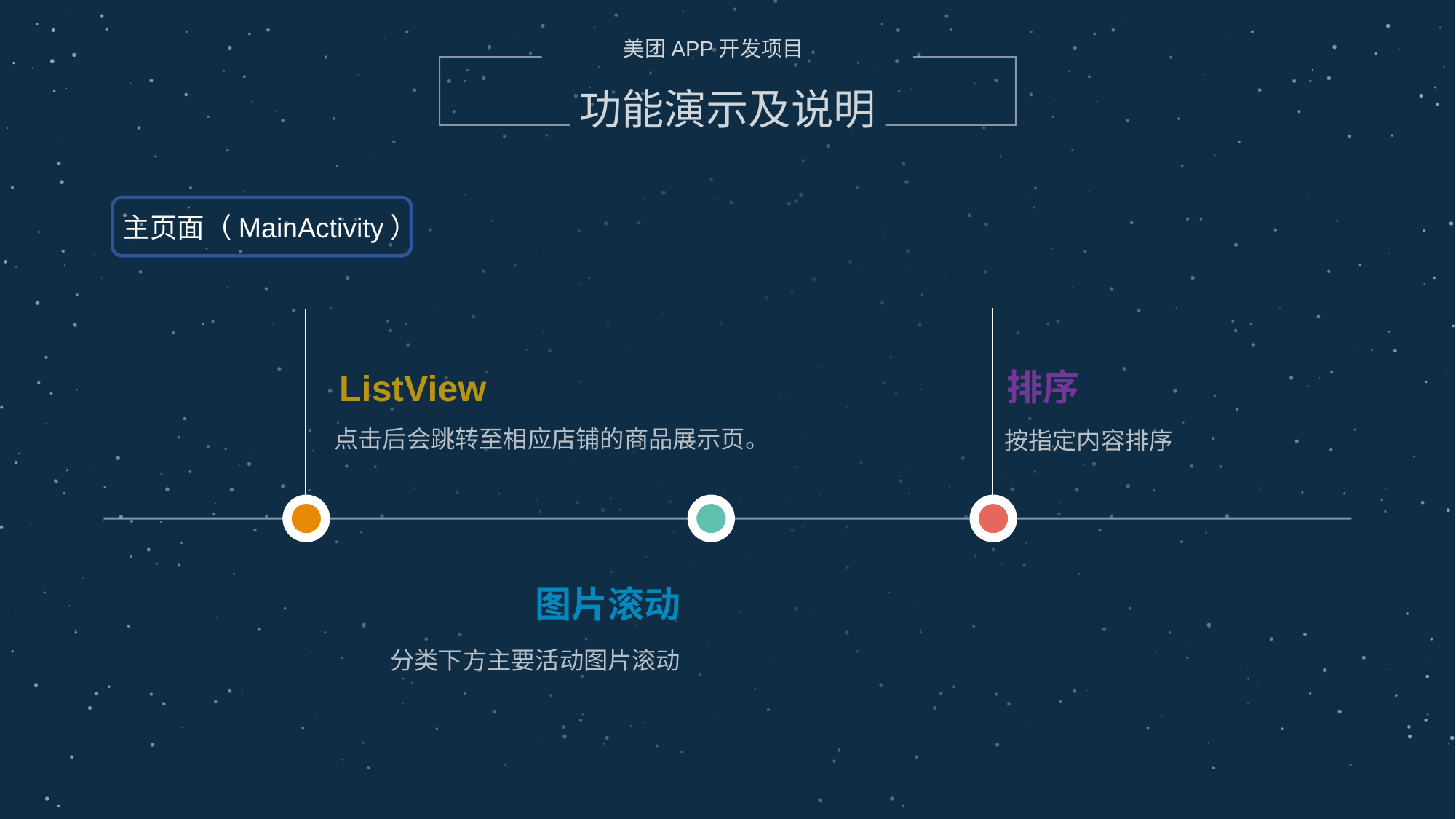

美团APP开发项目

功能演示及说明

主页面（MainActivity）
排序
按指定内容排序
ListView
点击后会跳转至相应店铺的商品展示页。

图片滚动
分类下方主要活动图片滚动